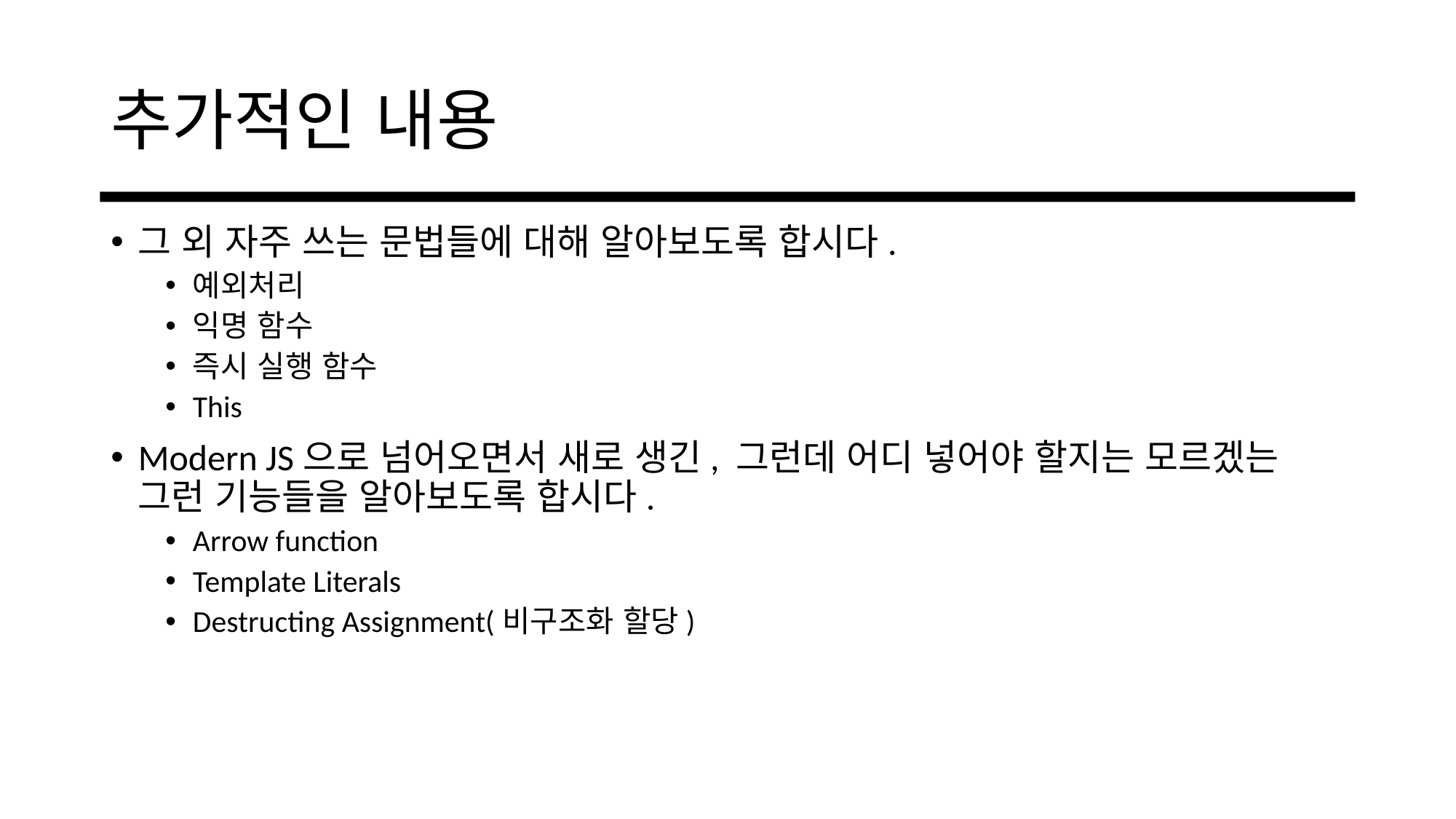

# 추가적인 내용
그 외 자주 쓰는 문법들에 대해 알아보도록 합시다.
예외처리
익명 함수
즉시 실행 함수
This
Modern JS으로 넘어오면서 새로 생긴, 그런데 어디 넣어야 할지는 모르겠는 그런 기능들을 알아보도록 합시다.
Arrow function
Template Literals
Destructing Assignment(비구조화 할당)